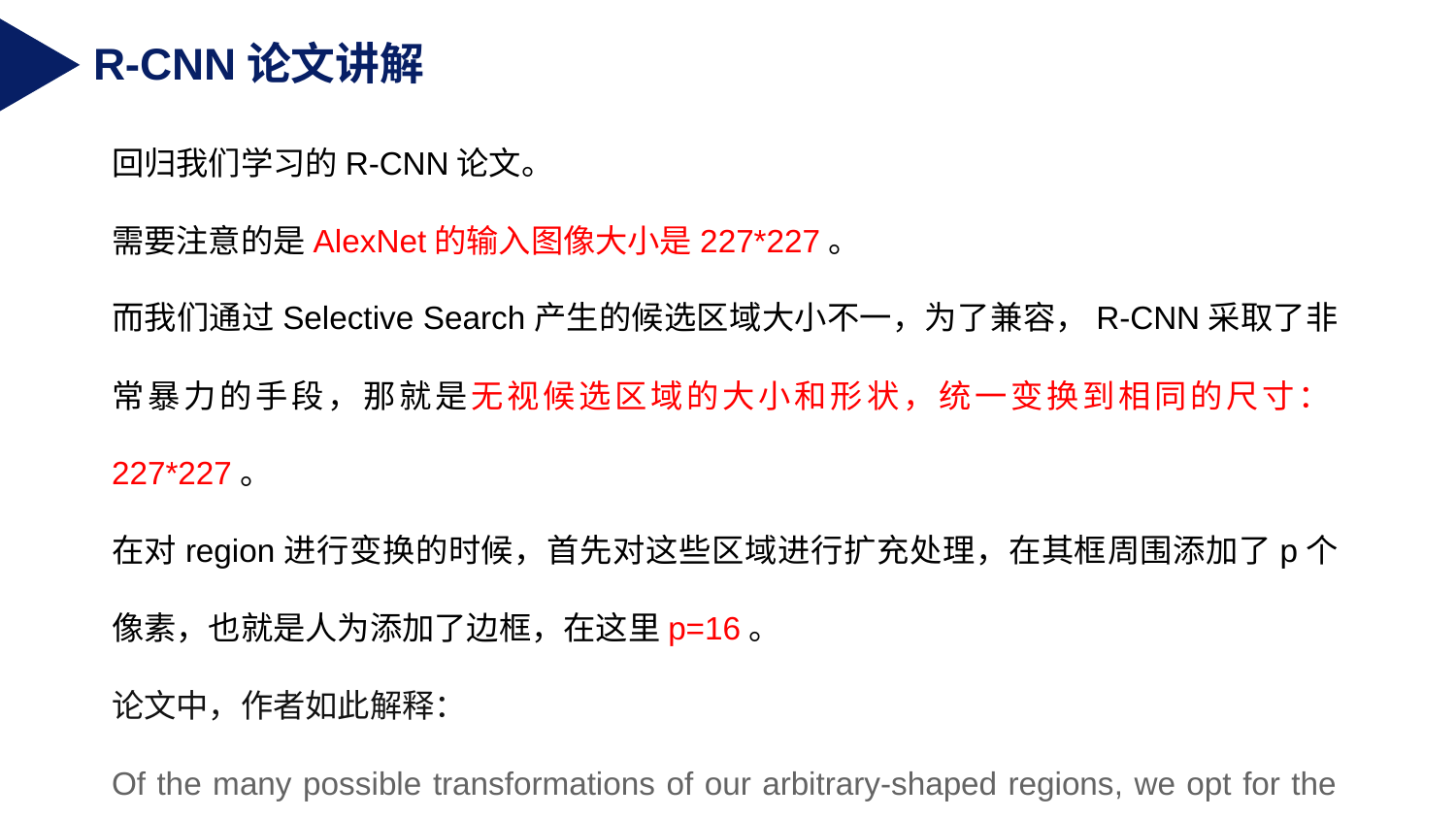

R-CNN论文讲解
回归我们学习的R-CNN论文。
需要注意的是AlexNet的输入图像大小是227*227。
而我们通过Selective Search产生的候选区域大小不一，为了兼容，R-CNN采取了非常暴力的手段，那就是无视候选区域的大小和形状，统一变换到相同的尺寸：227*227。
在对region进行变换的时候，首先对这些区域进行扩充处理，在其框周围添加了p个像素，也就是人为添加了边框，在这里p=16。
论文中，作者如此解释：
Of the many possible transformations of our arbitrary-shaped regions, we opt for the simplest.